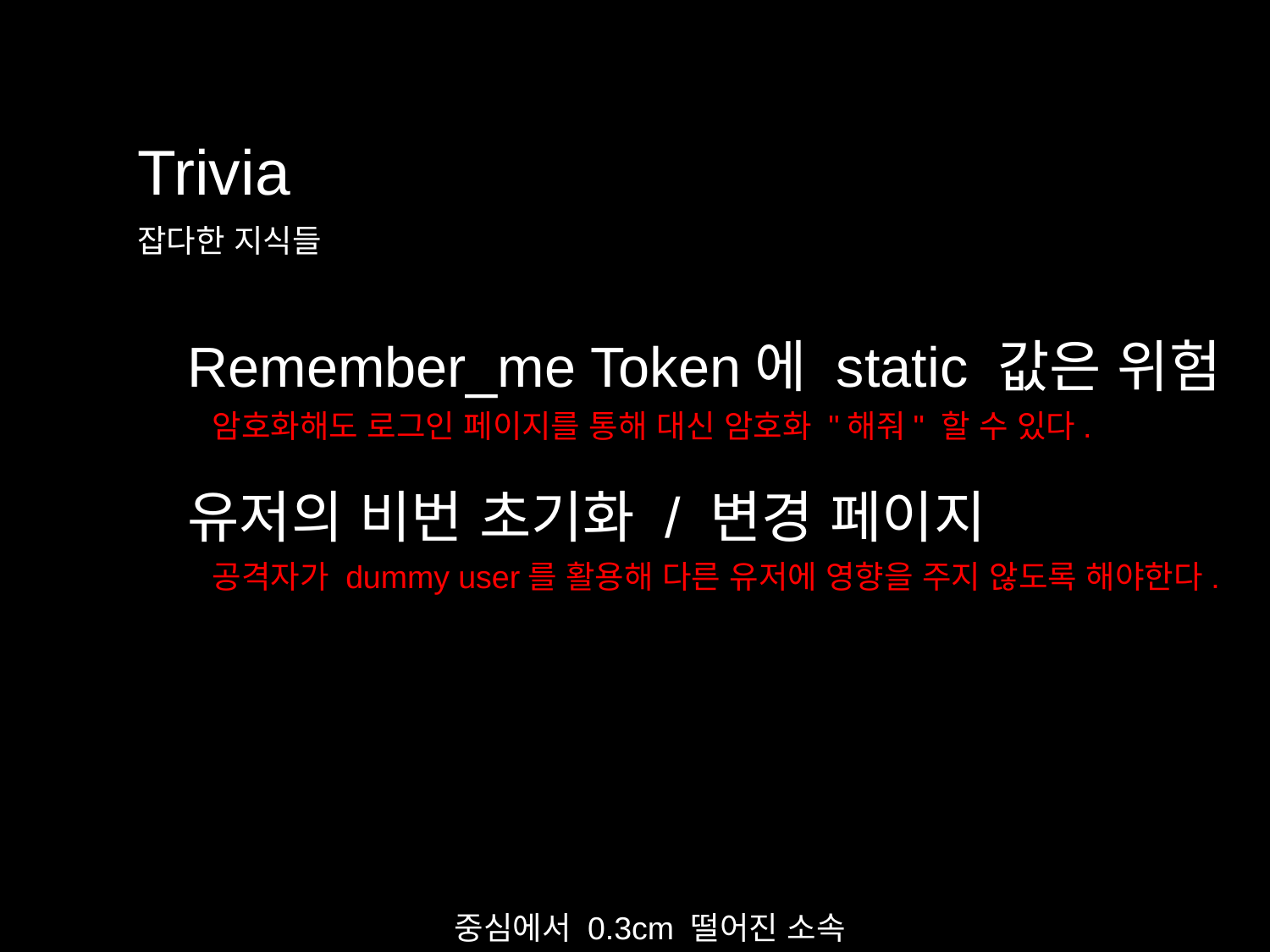

Trivia
잡다한 지식들
Remember_me Token에 static 값은 위험
암호화해도 로그인 페이지를 통해 대신 암호화 "해줘" 할 수 있다.
유저의 비번 초기화 / 변경 페이지
공격자가 dummy user를 활용해 다른 유저에 영향을 주지 않도록 해야한다.